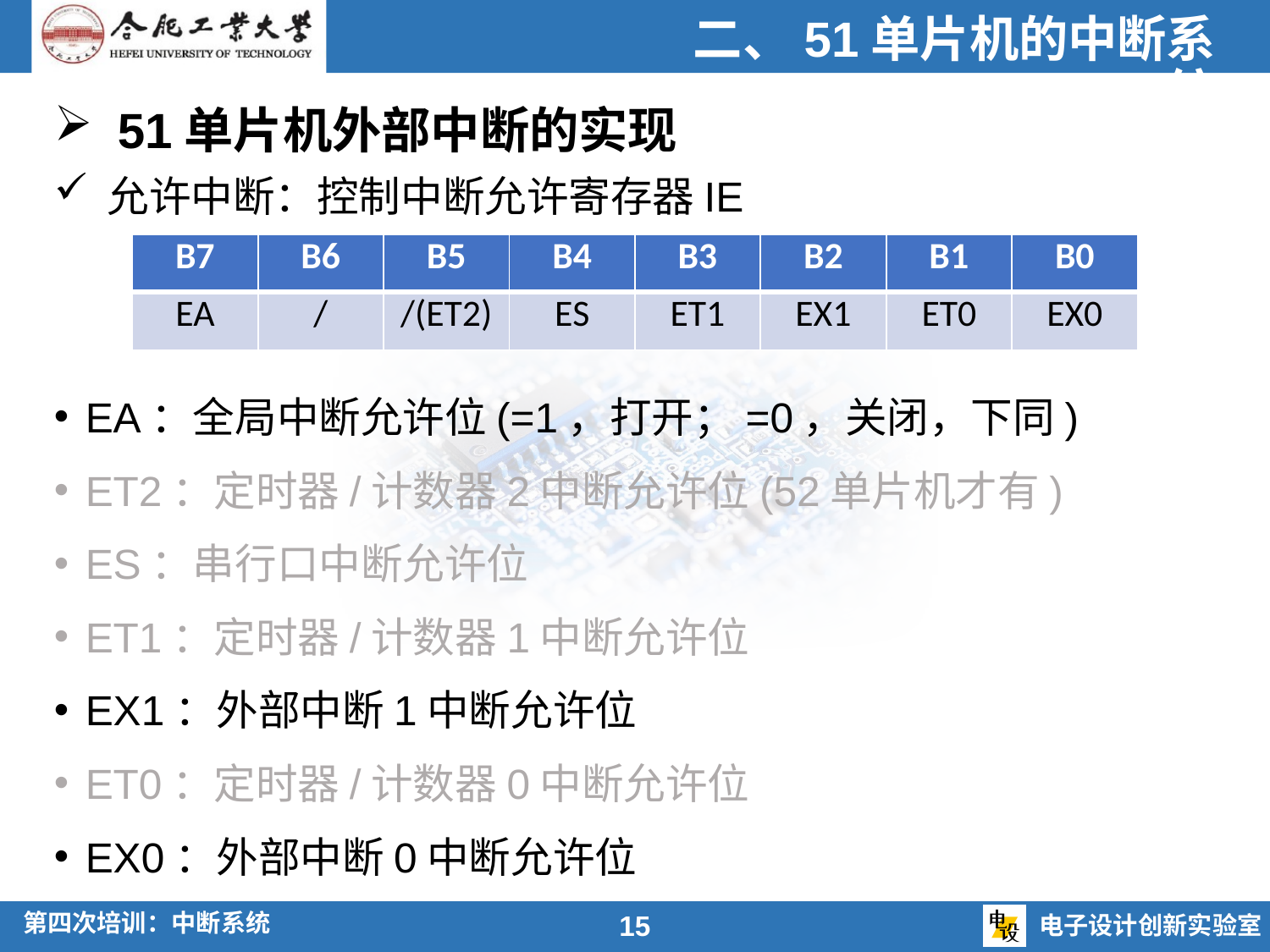

二、51单片机的中断系统
51单片机外部中断的实现
 允许中断：控制中断允许寄存器IE

EA：全局中断允许位(=1，打开；=0，关闭，下同)
ET2：定时器/计数器2中断允许位(52单片机才有)
ES：串行口中断允许位
ET1：定时器/计数器1中断允许位
EX1：外部中断1中断允许位
ET0：定时器/计数器0中断允许位
EX0：外部中断0中断允许位
| B7 | B6 | B5 | B4 | B3 | B2 | B1 | B0 |
| --- | --- | --- | --- | --- | --- | --- | --- |
| EA | / | /(ET2) | ES | ET1 | EX1 | ET0 | EX0 |
15